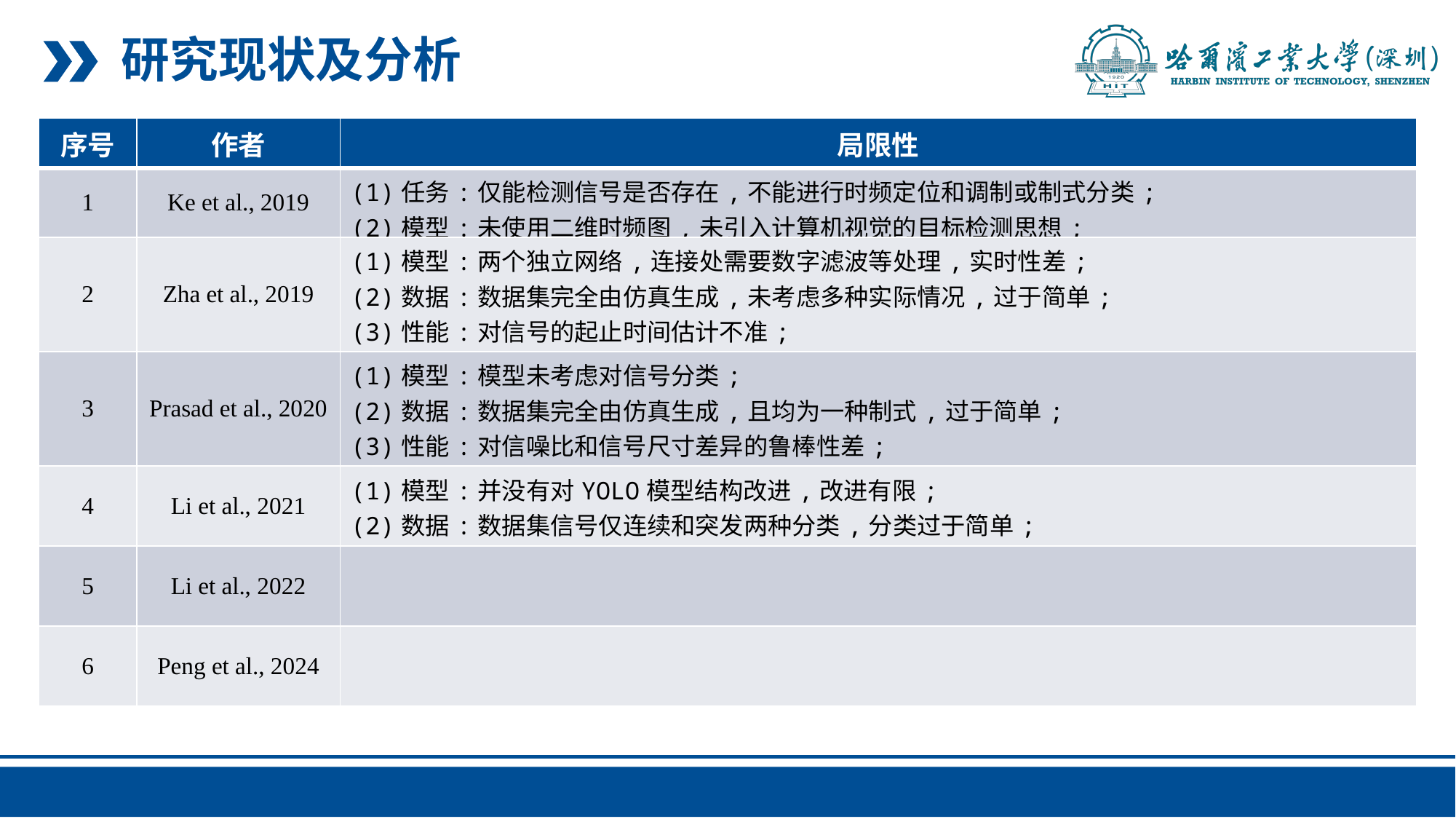

研究现状及分析
| 序号 | 作者 | 局限性 |
| --- | --- | --- |
| 1 | Ke et al., 2019 | (1)任务:仅能检测信号是否存在,不能进行时频定位和调制或制式分类; (2)模型:未使用二维时频图,未引入计算机视觉的目标检测思想; |
| 2 | Zha et al., 2019 | (1)模型:两个独立网络,连接处需要数字滤波等处理,实时性差; (2)数据:数据集完全由仿真生成,未考虑多种实际情况,过于简单; (3)性能:对信号的起止时间估计不准; |
| 3 | Prasad et al., 2020 | (1)模型:模型未考虑对信号分类; (2)数据:数据集完全由仿真生成,且均为一种制式,过于简单; (3)性能:对信噪比和信号尺寸差异的鲁棒性差; |
| 4 | Li et al., 2021 | (1)模型:并没有对YOLO模型结构改进,改进有限; (2)数据:数据集信号仅连续和突发两种分类,分类过于简单; |
| 5 | Li et al., 2022 |  |
| 6 | Peng et al., 2024 |  |
Li et al., 2022